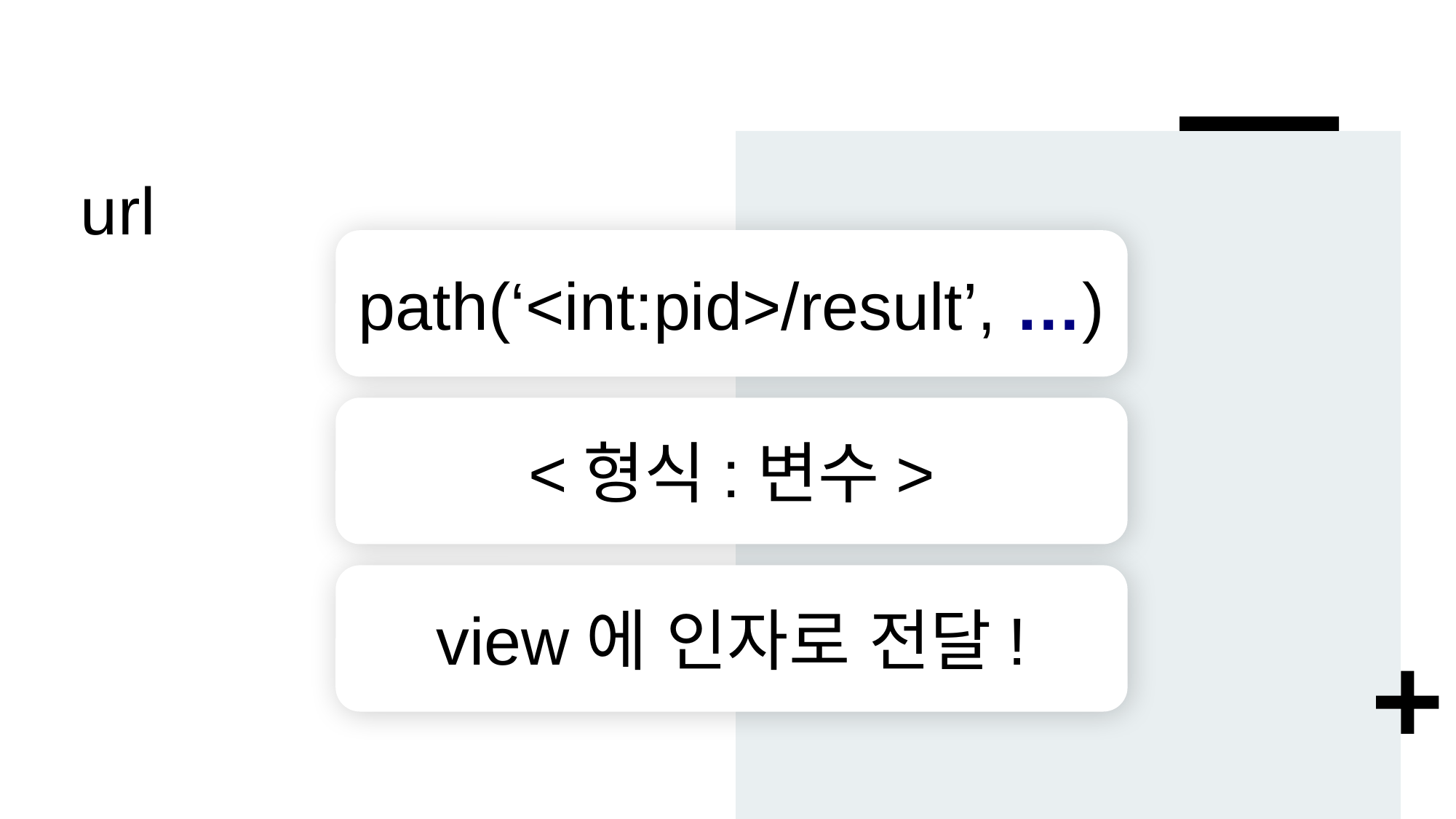

# url
path(‘<int:pid>/result’, …)
<형식:변수>
view에 인자로 전달!